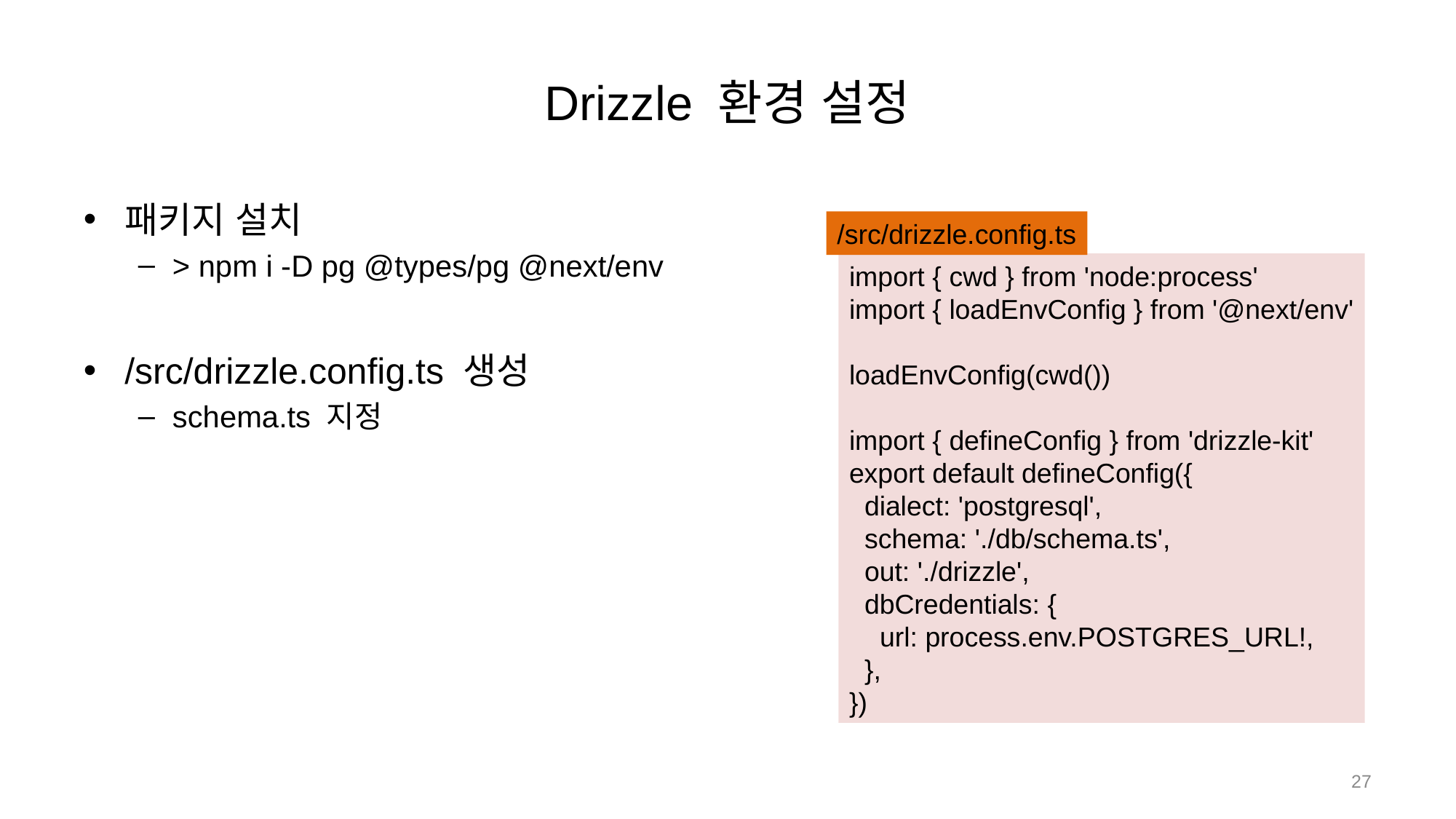

# Drizzle 환경 설정
패키지 설치
> npm i -D pg @types/pg @next/env

/src/drizzle.config.ts 생성
schema.ts 지정
/src/drizzle.config.ts
import { cwd } from 'node:process'
import { loadEnvConfig } from '@next/env'
loadEnvConfig(cwd())
import { defineConfig } from 'drizzle-kit'
export default defineConfig({
  dialect: 'postgresql',
  schema: './db/schema.ts',
  out: './drizzle',
  dbCredentials: {
    url: process.env.POSTGRES_URL!,
  },
})
27